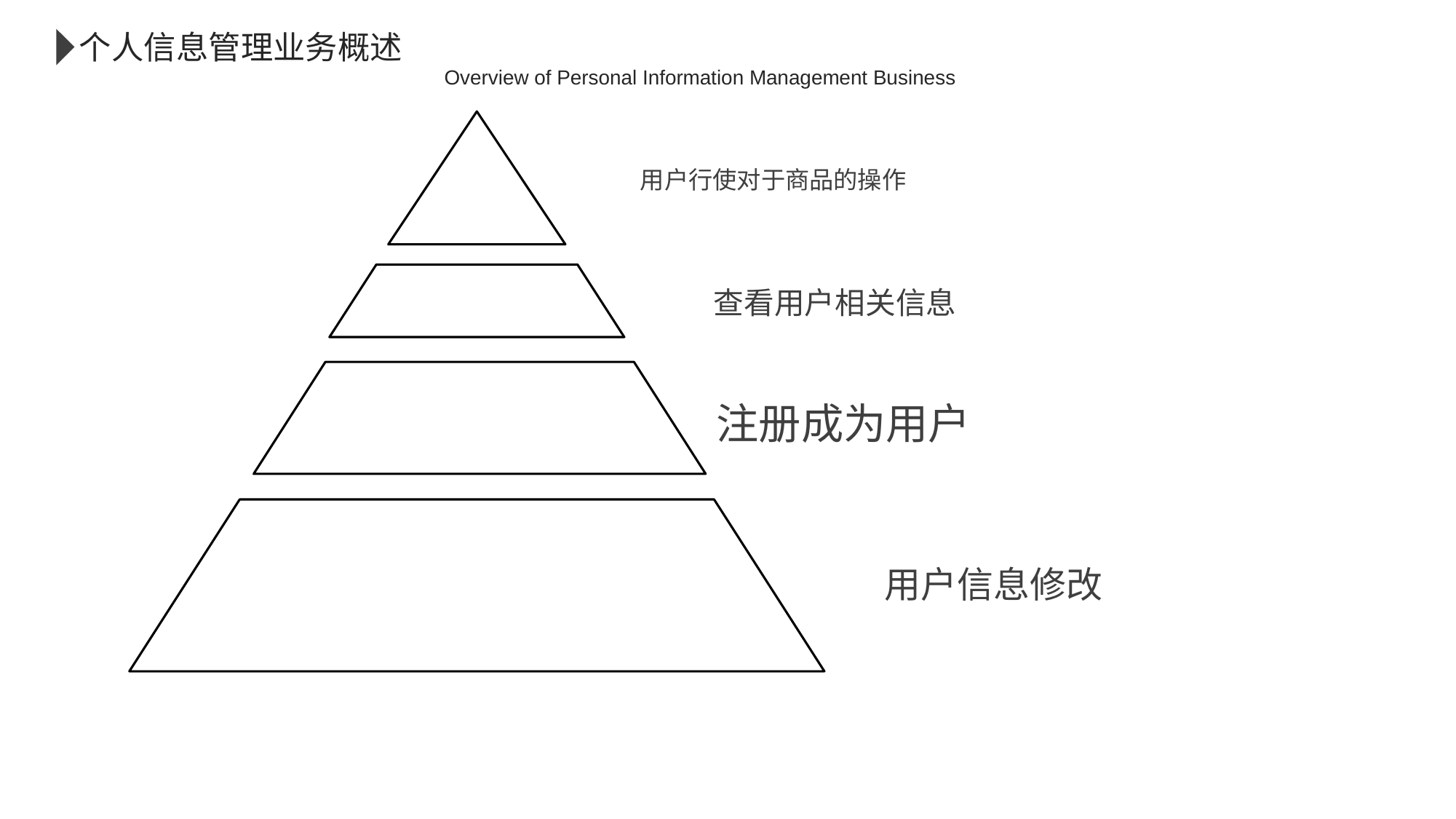

个人信息管理业务概述

Overview of Personal Information Management Business

用户行使对于商品的操作
查看用户相关信息
注册成为用户
用户信息修改